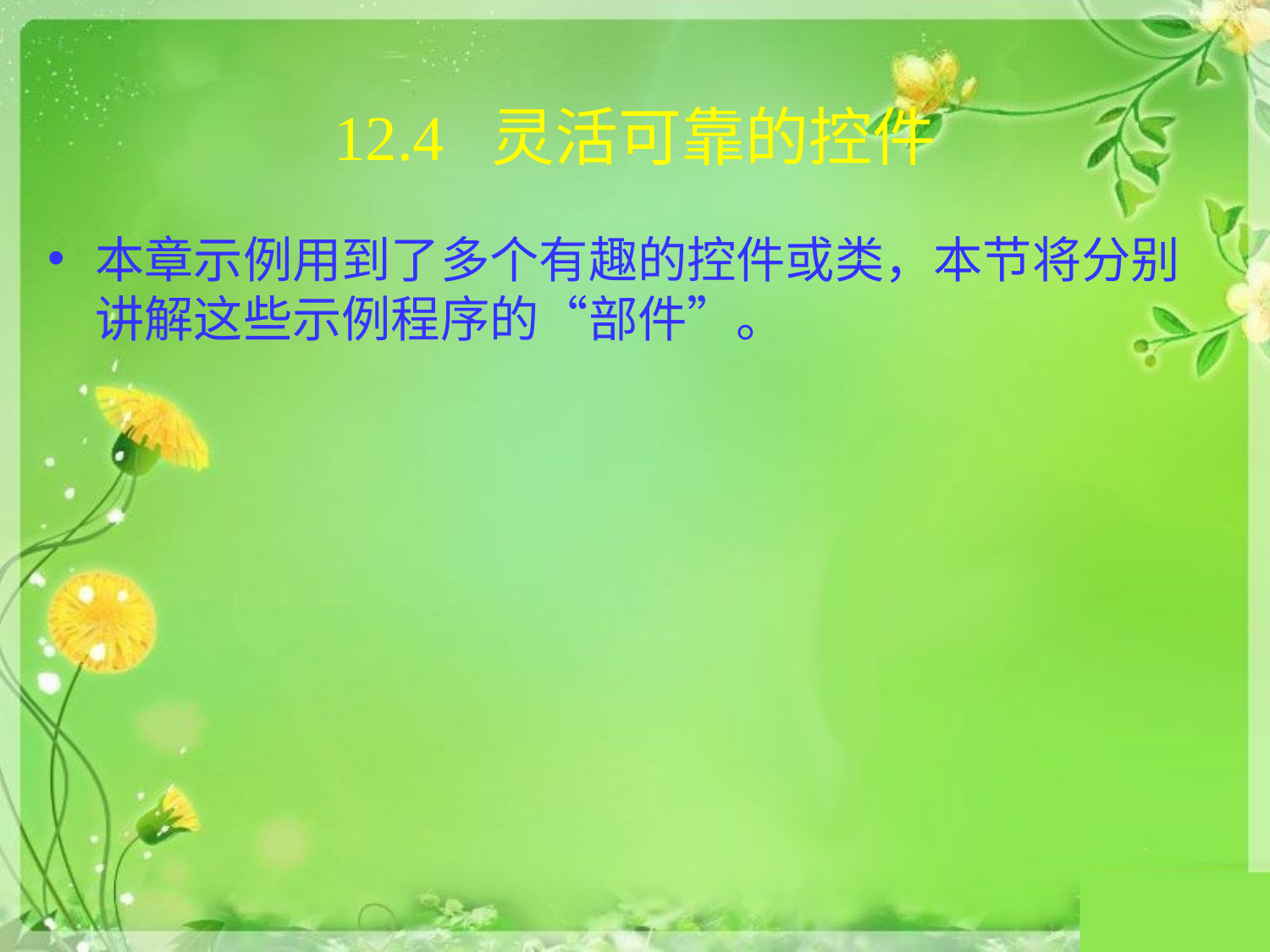

# 12.4  灵活可靠的控件
本章示例用到了多个有趣的控件或类，本节将分别讲解这些示例程序的“部件”。